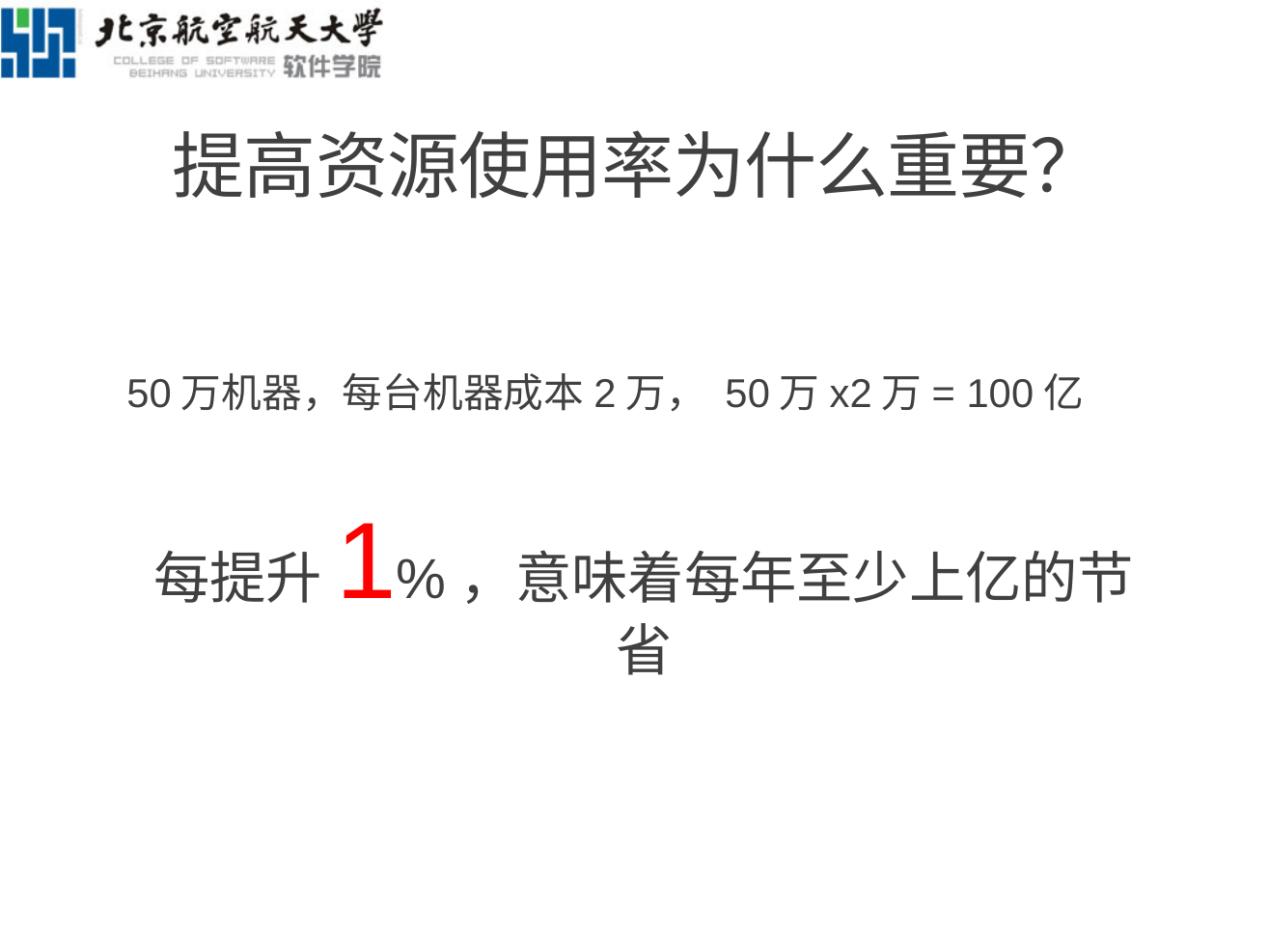

# 提高资源使用率为什么重要？

50万机器，每台机器成本2万， 50万x2万= 100亿

每提升1%，意味着每年至少上亿的节省